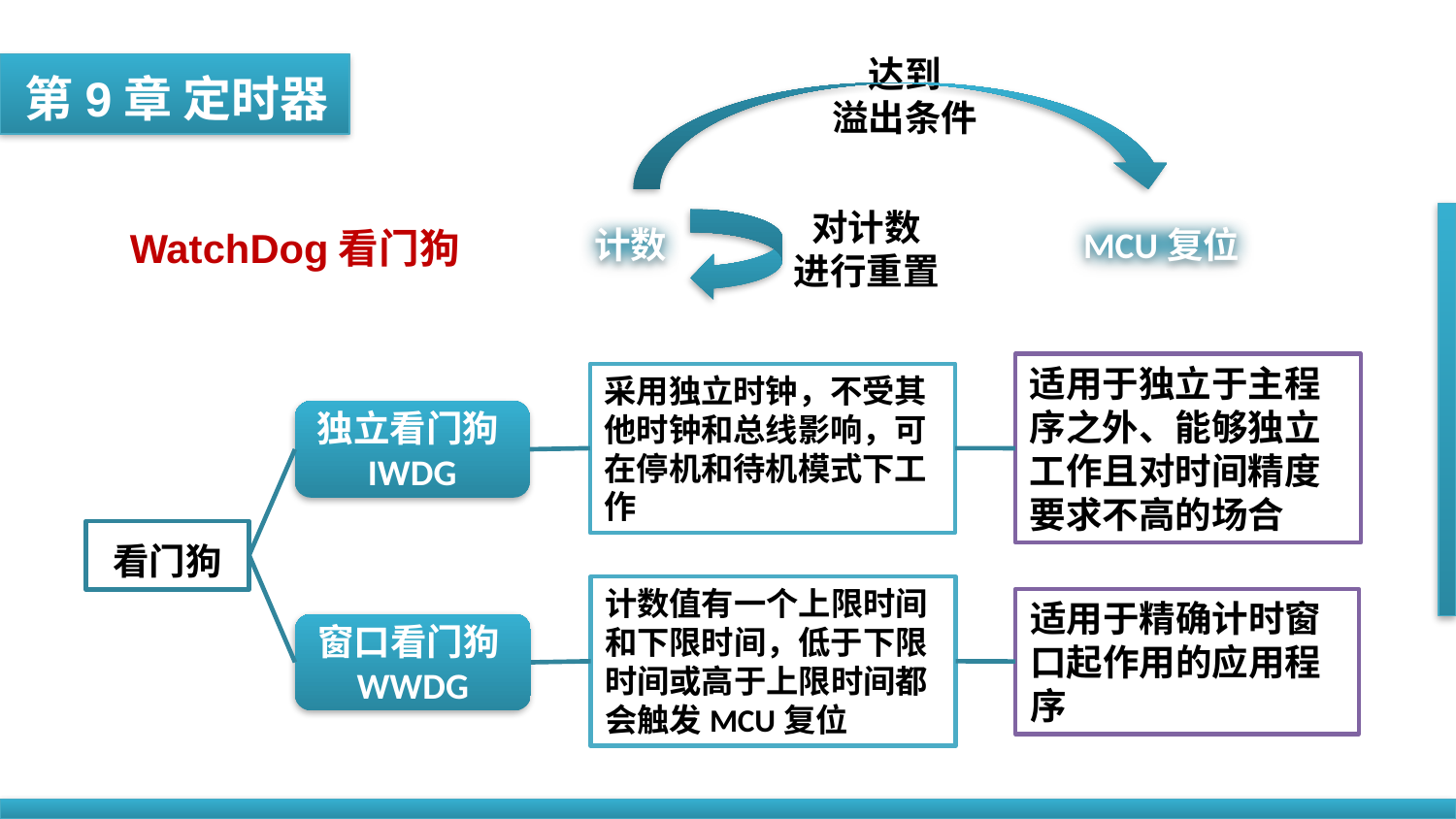

达到
溢出条件

第9章 定时器

对计数
进行重置
WatchDog看门狗

计数
MCU复位
适用于独立于主程序之外、能够独立工作且对时间精度要求不高的场合
采用独立时钟，不受其他时钟和总线影响，可在停机和待机模式下工作
独立看门狗IWDG
看门狗
计数值有一个上限时间和下限时间，低于下限时间或高于上限时间都会触发MCU复位
适用于精确计时窗口起作用的应用程序
窗口看门狗WWDG